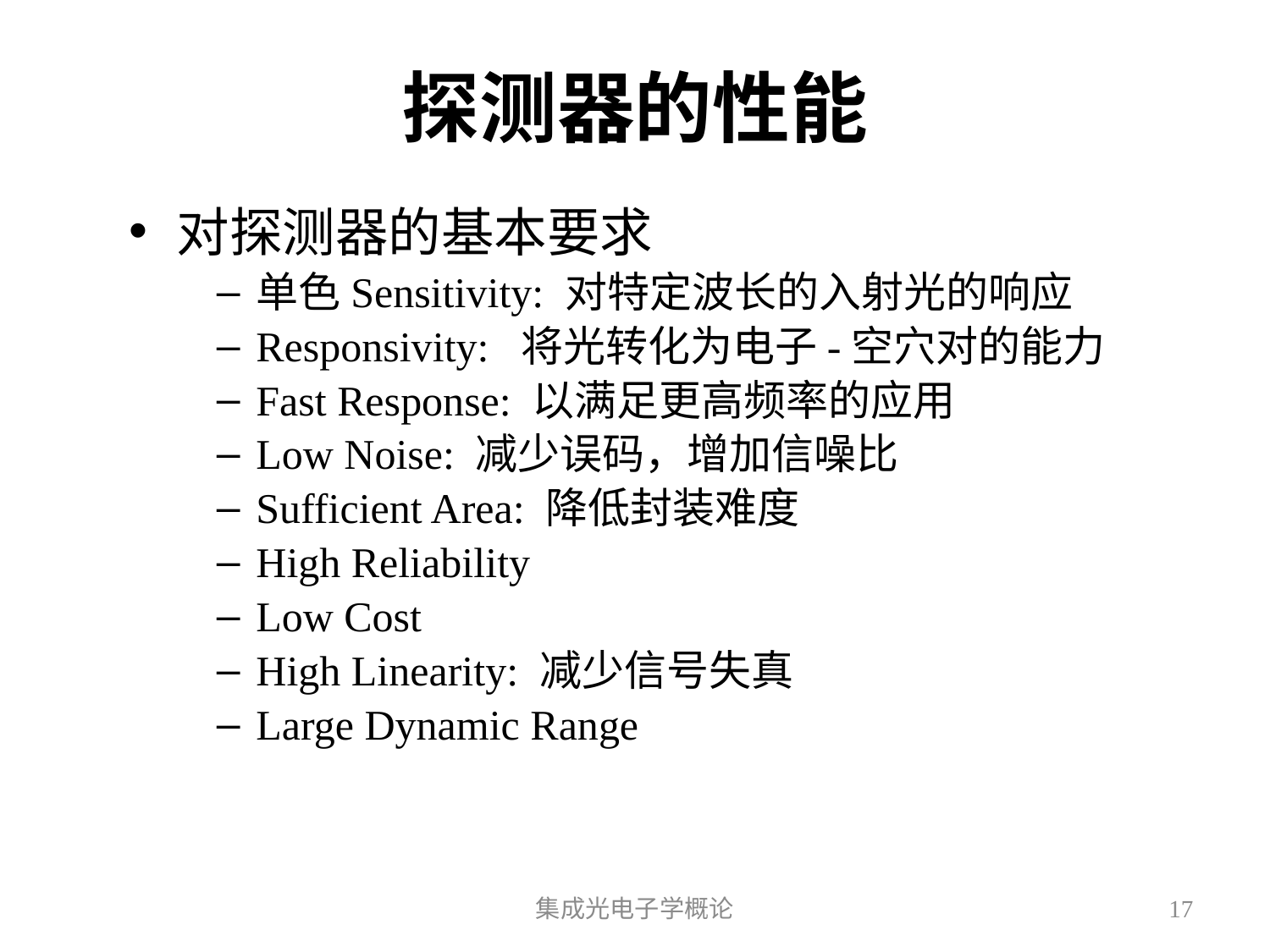

# 探测器的性能
对探测器的基本要求
单色Sensitivity: 对特定波长的入射光的响应
Responsivity:  将光转化为电子-空穴对的能力
Fast Response: 以满足更高频率的应用
Low Noise: 减少误码，增加信噪比
Sufficient Area: 降低封装难度
High Reliability
Low Cost
High Linearity: 减少信号失真
Large Dynamic Range
集成光电子学概论
17